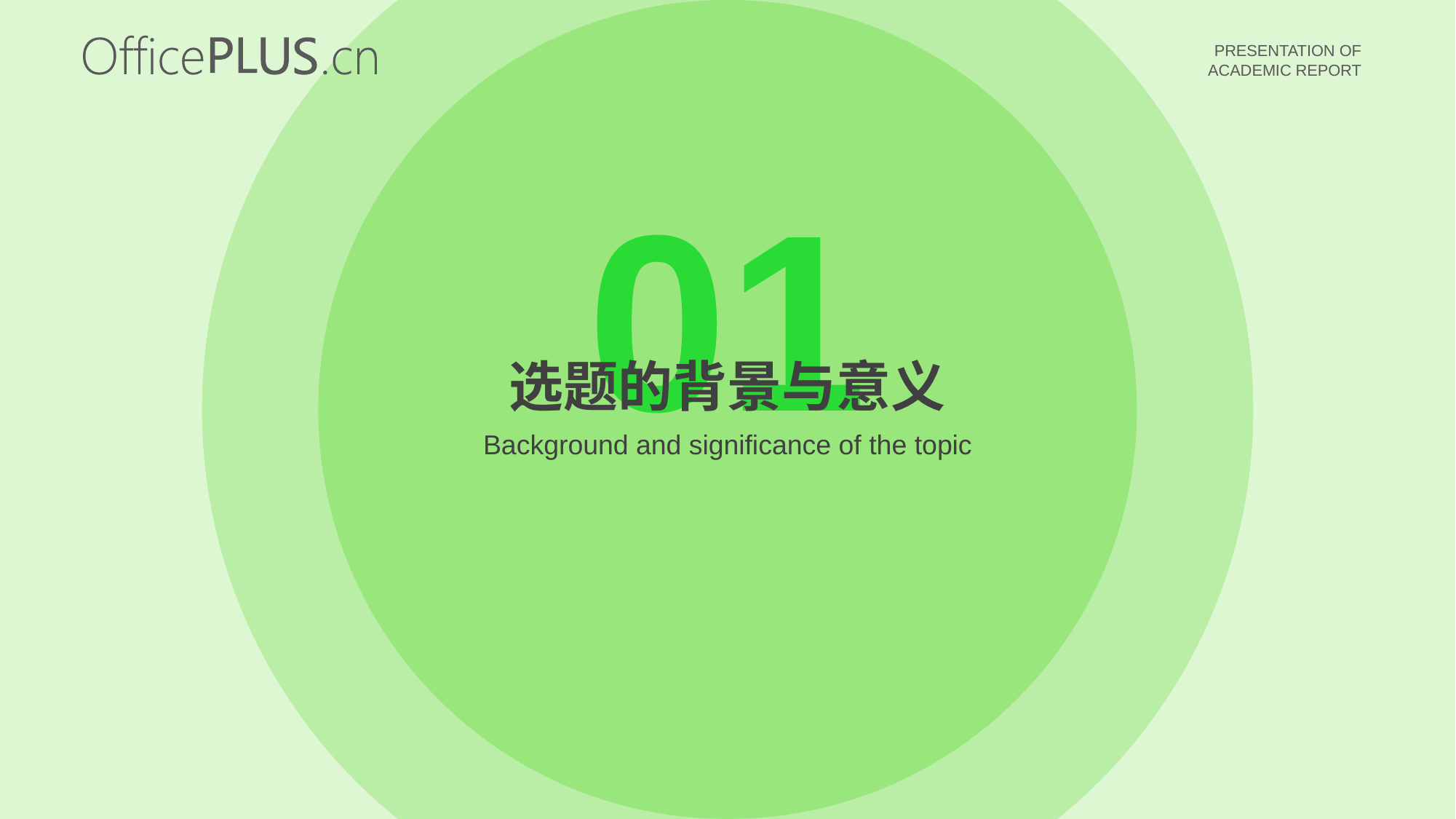

01
选题的背景与意义
Background and significance of the topic